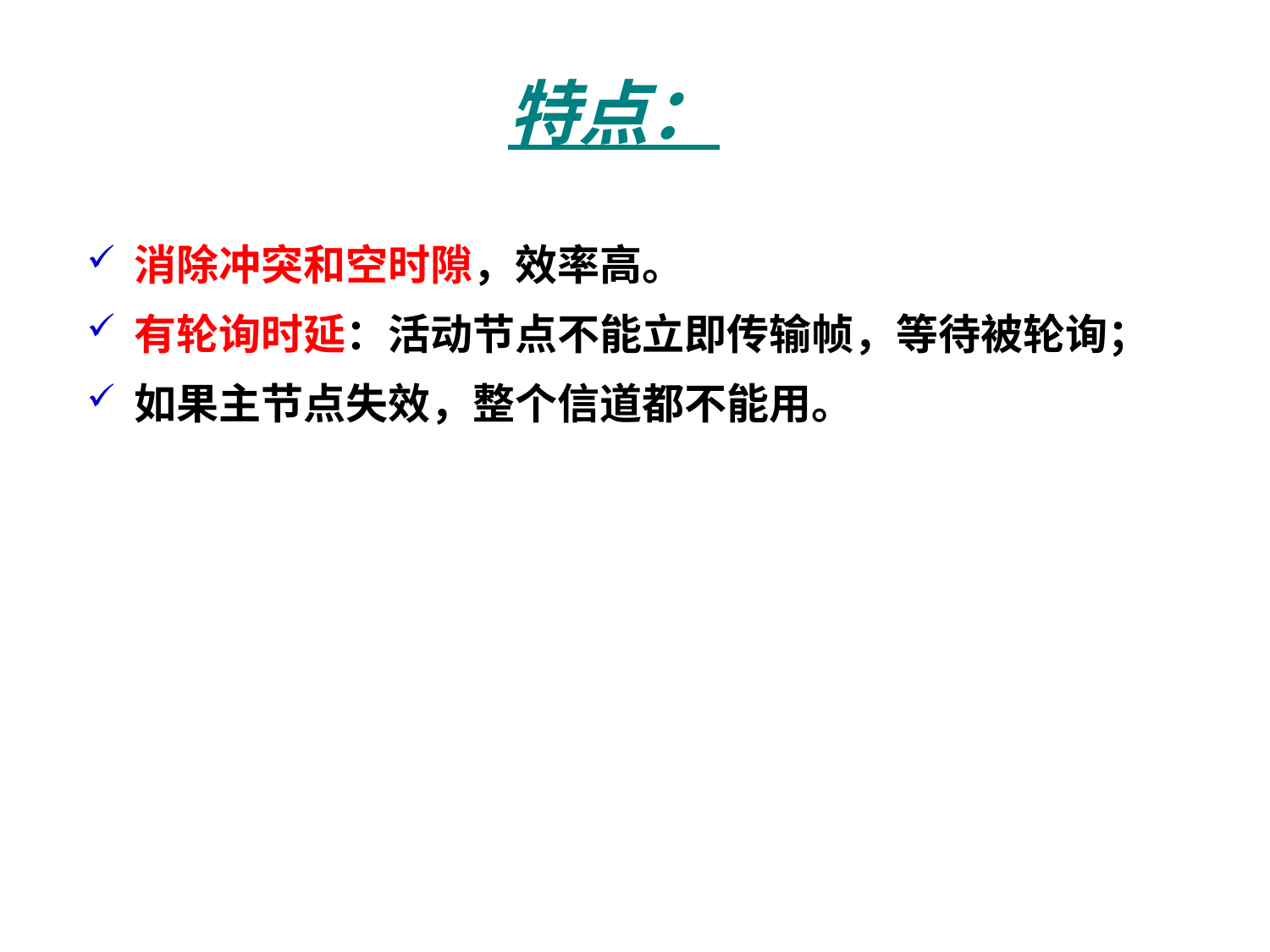

# 特点：
消除冲突和空时隙，效率高。
有轮询时延：活动节点不能立即传输帧，等待被轮询；
如果主节点失效，整个信道都不能用。
78